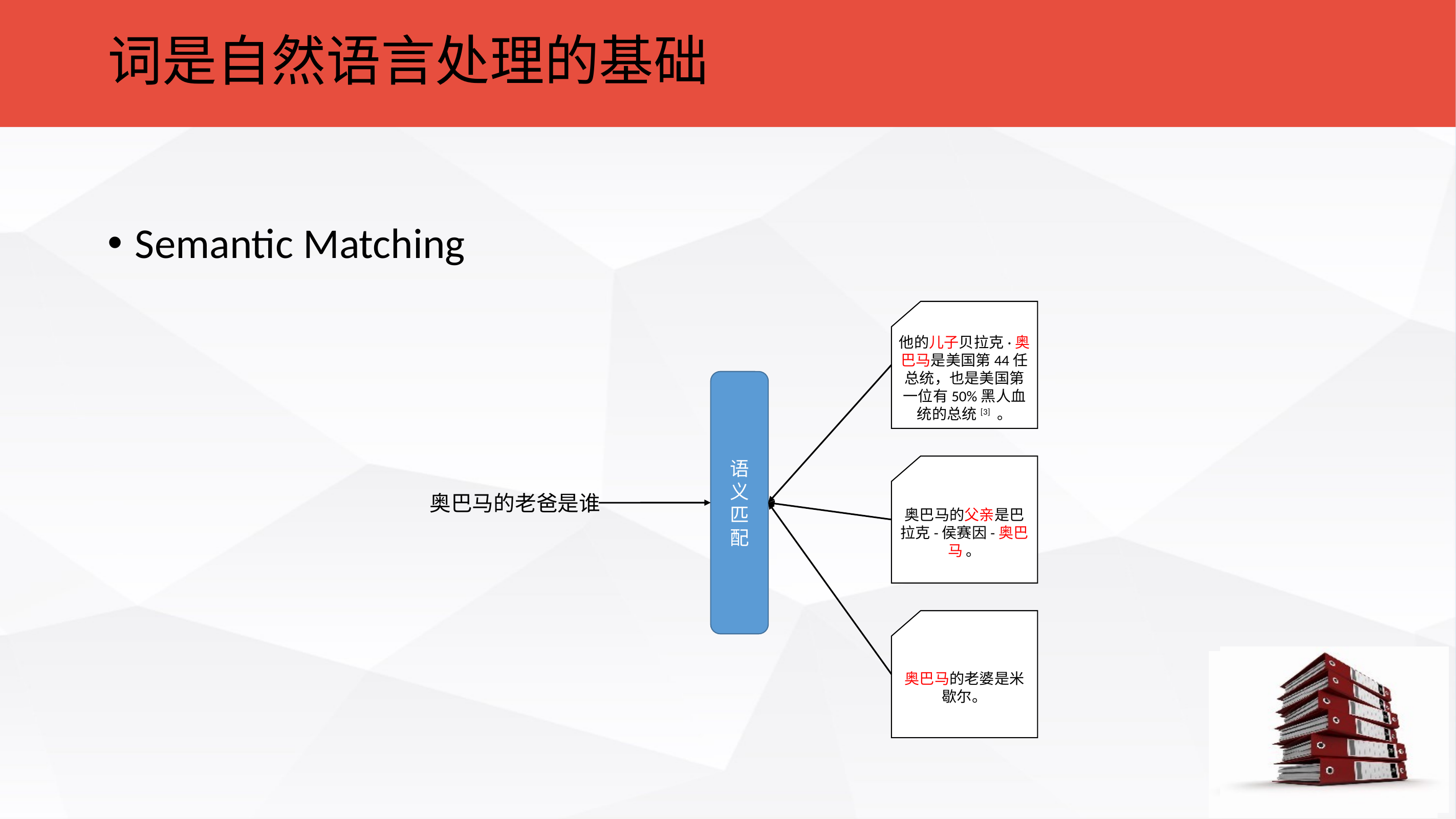

词是自然语言处理的基础
Semantic Matching
他的儿子贝拉克·奥巴马是美国第44任总统，也是美国第一位有50%黑人血统的总统[3] 。
语义匹配
奥巴马的父亲是巴拉克-侯赛因-奥巴马 。
奥巴马的老爸是谁
奥巴马的老婆是米歇尔。